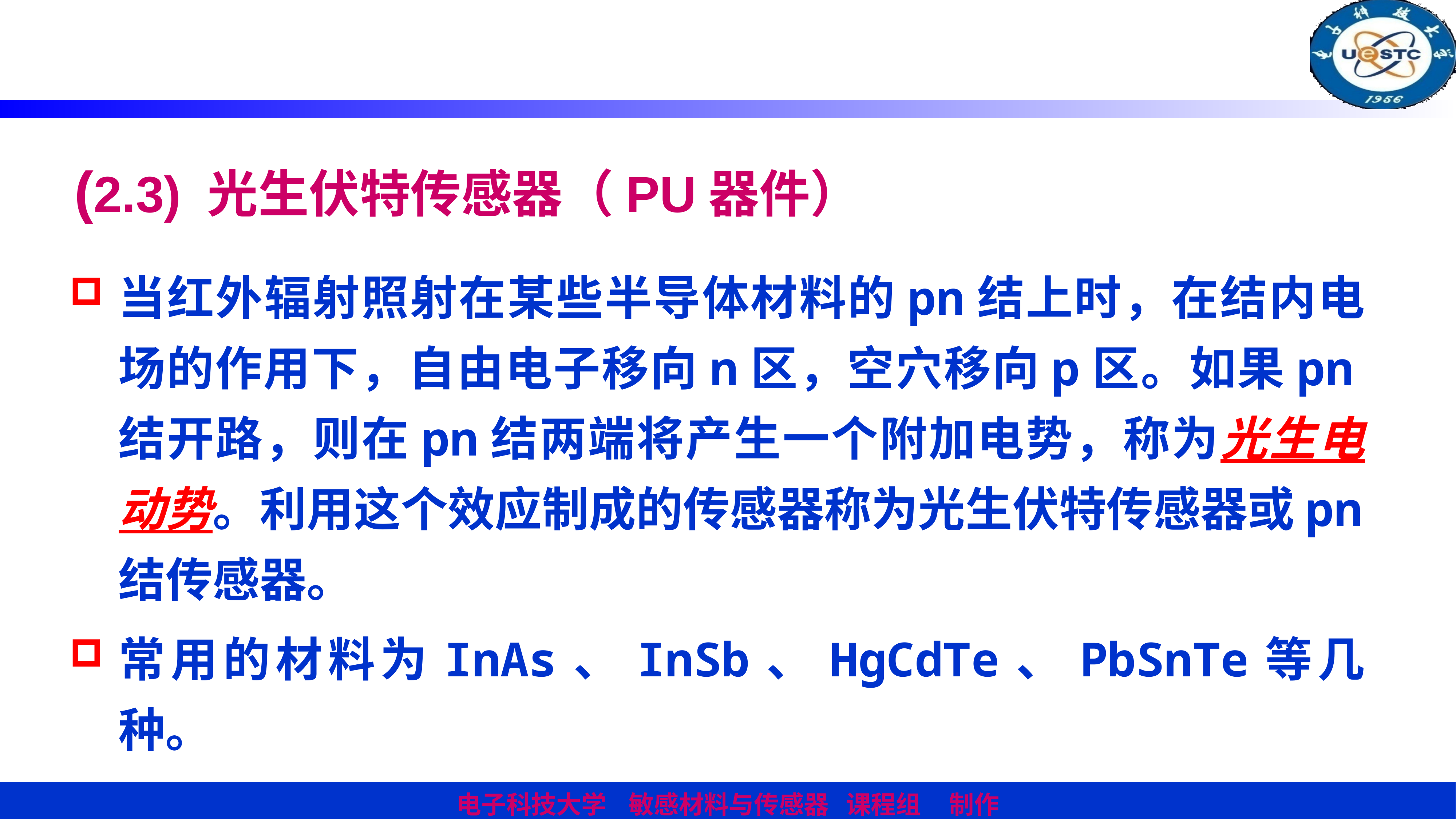

(2.3) 光生伏特传感器（PU器件）
当红外辐射照射在某些半导体材料的pn结上时，在结内电场的作用下，自由电子移向n区，空穴移向p区。如果pn结开路，则在pn结两端将产生一个附加电势，称为光生电动势。利用这个效应制成的传感器称为光生伏特传感器或pn结传感器。
常用的材料为InAs、InSb、HgCdTe、PbSnTe等几种。